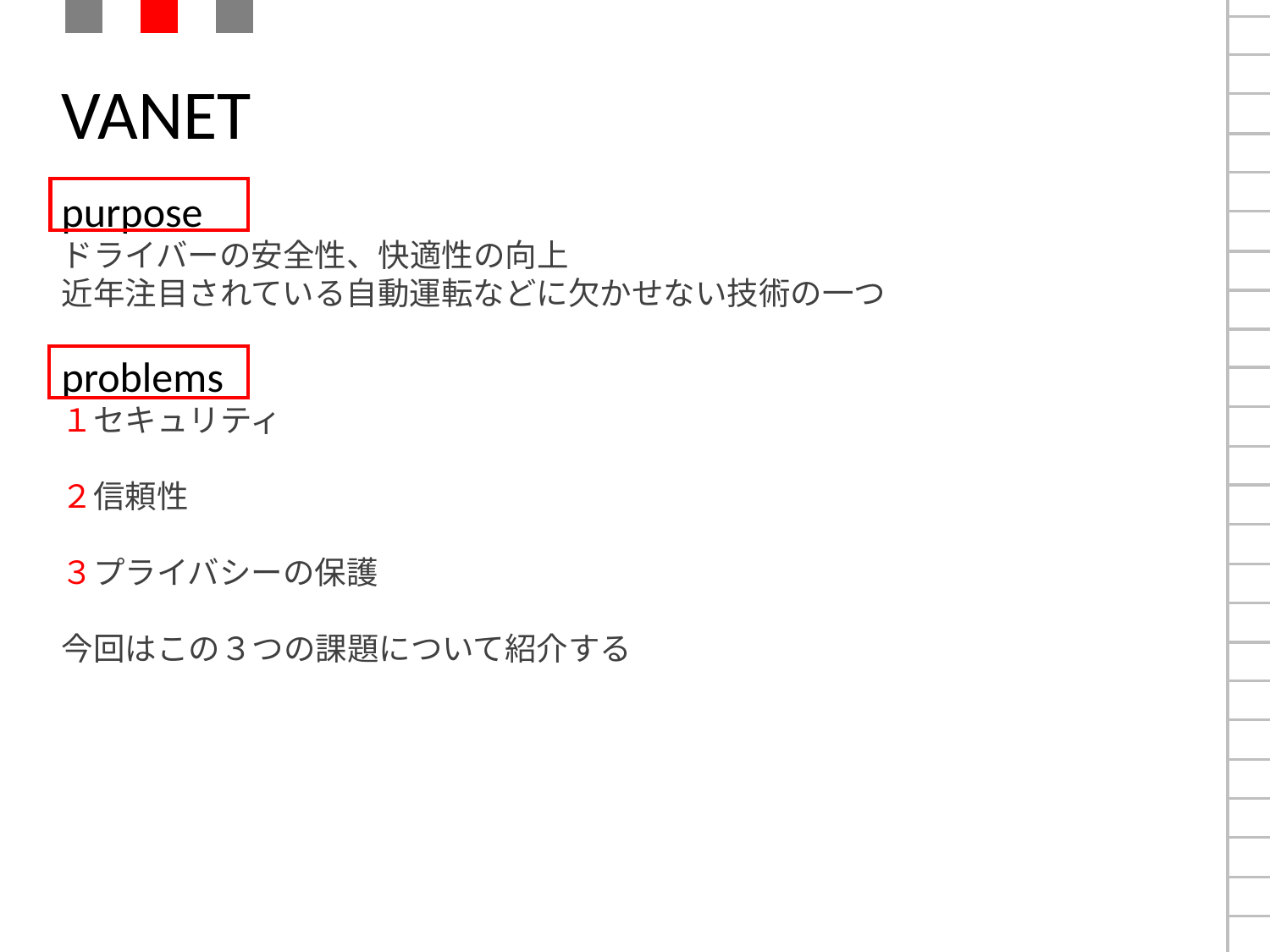

# VANET
purpose
ドライバーの安全性、快適性の向上
近年注目されている自動運転などに欠かせない技術の一つ

problems
１セキュリティ

２信頼性

３プライバシーの保護

今回はこの３つの課題について紹介する